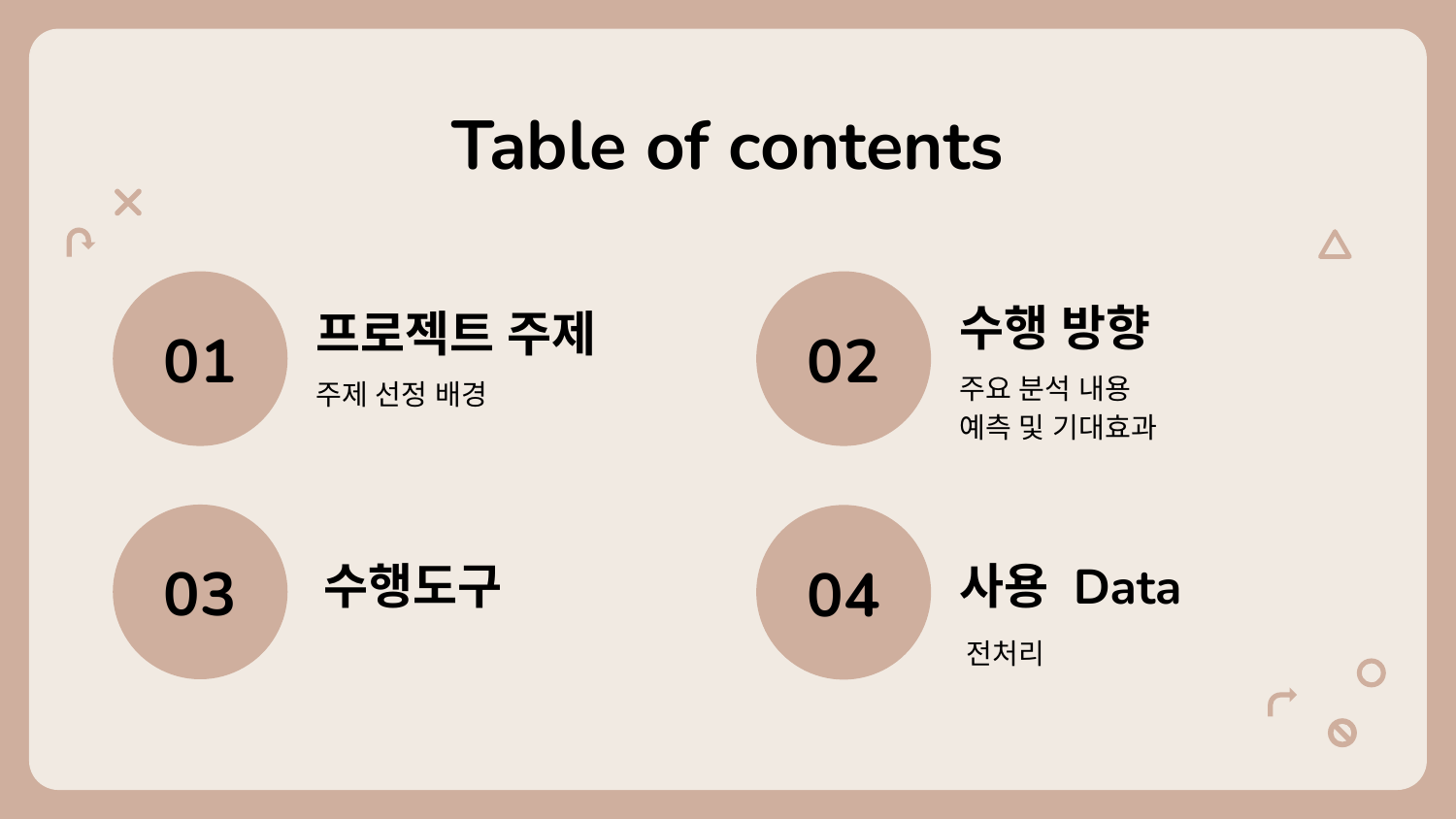

# Table of contents

수행 방향
02
01
프로젝트 주제
주요 분석 내용
예측 및 기대효과
주제 선정 배경

03
04
수행도구
사용 Data
전처리